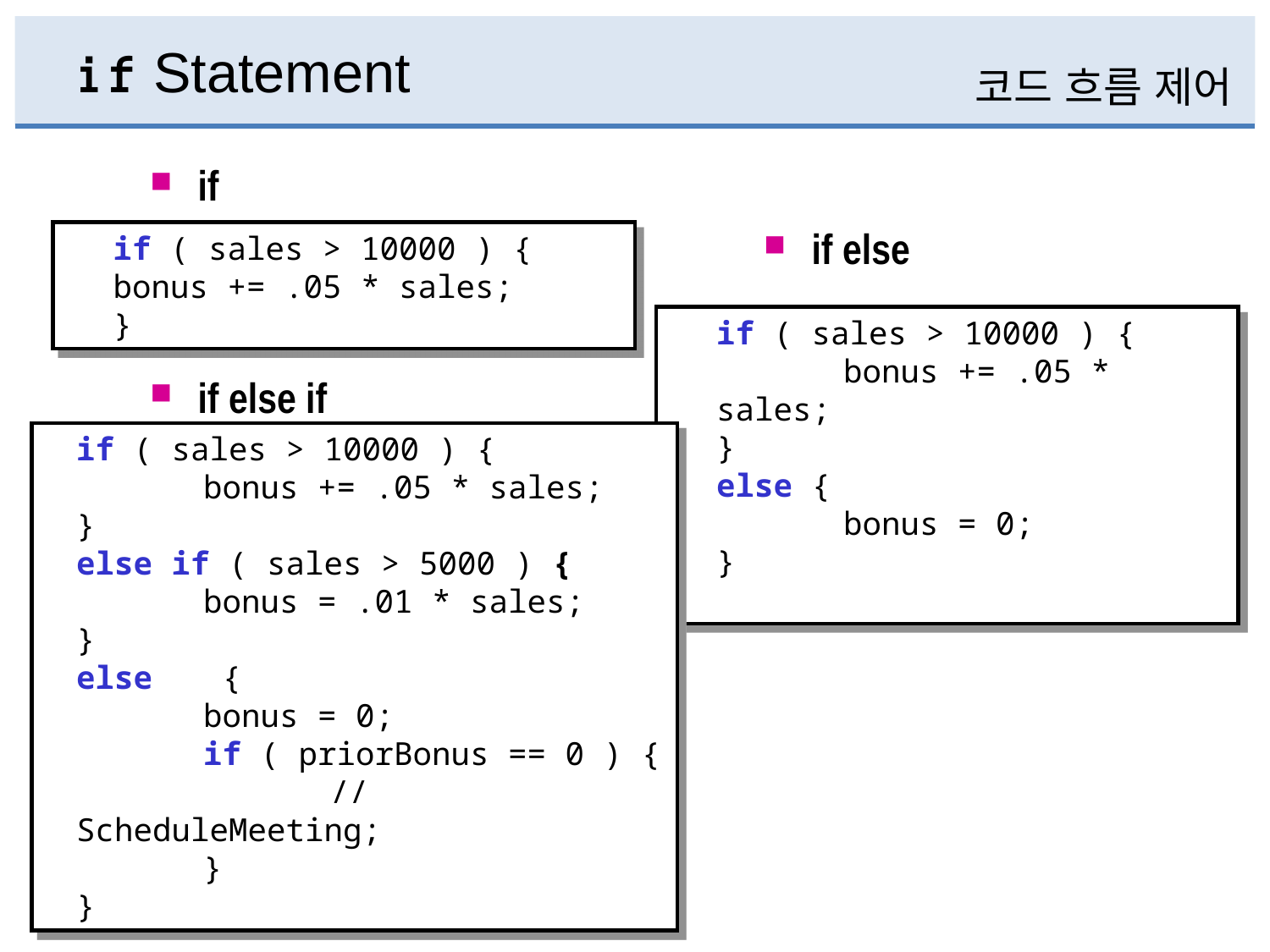

# if Statement
코드 흐름 제어
if

	if ( sales > 10000 ) {	bonus += .05 * sales;
	}
if else
	if ( sales > 10000 ) {
		bonus += .05 * sales;
	}
	else {
		bonus = 0;
	}

if else if
	if ( sales > 10000 ) {
		bonus += .05 * sales;
	}
	else if ( sales > 5000 ) { 	bonus = .01 * sales;
	}
	else	 {
		bonus = 0;
		if ( priorBonus == 0 ) {
			//ScheduleMeeting;
		}
	}